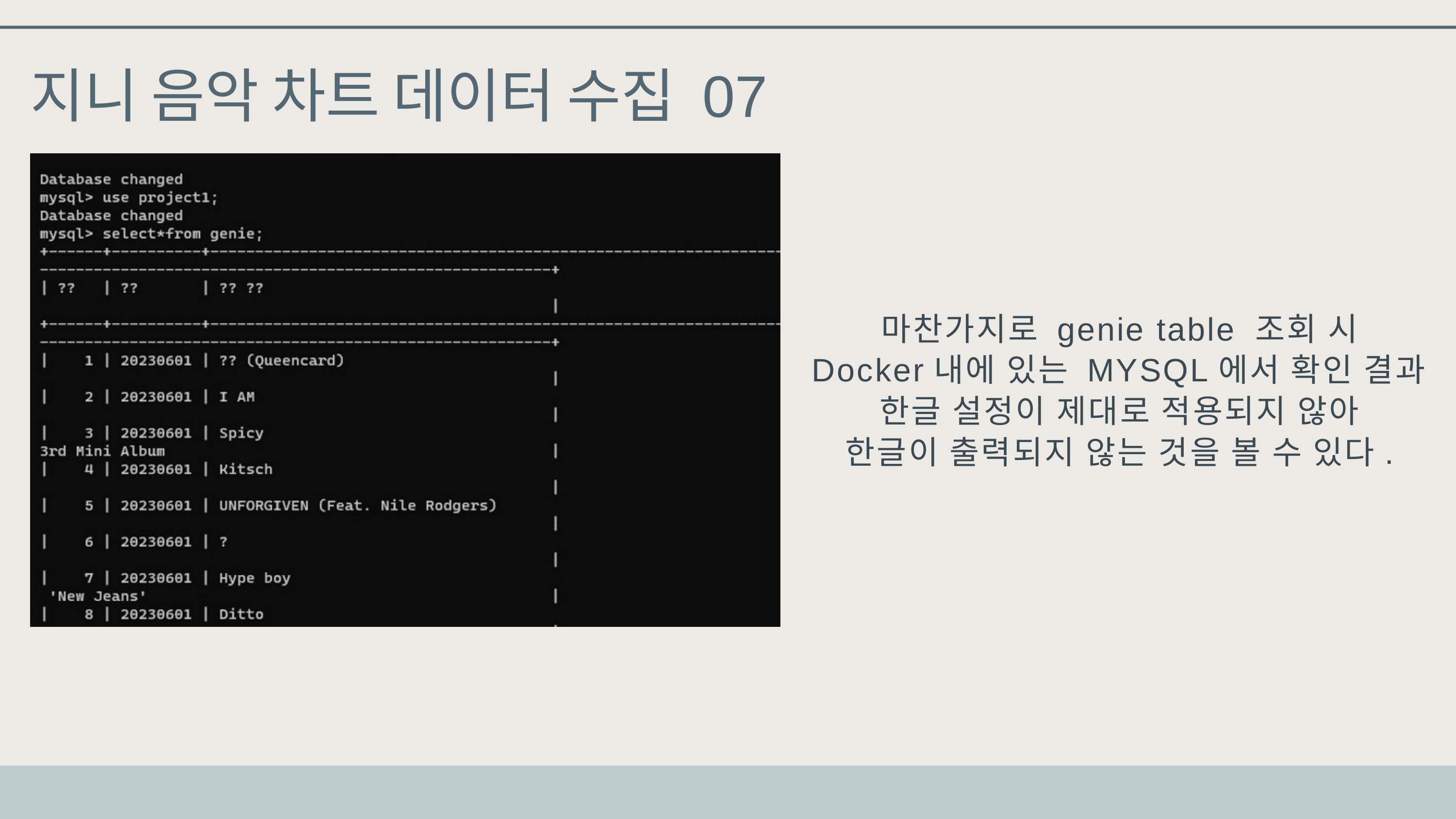

지니 음악 차트 데이터 수집 07

마찬가지로 genie table 조회 시
Docker내에 있는 MYSQL에서 확인 결과
한글 설정이 제대로 적용되지 않아
한글이 출력되지 않는 것을 볼 수 있다.